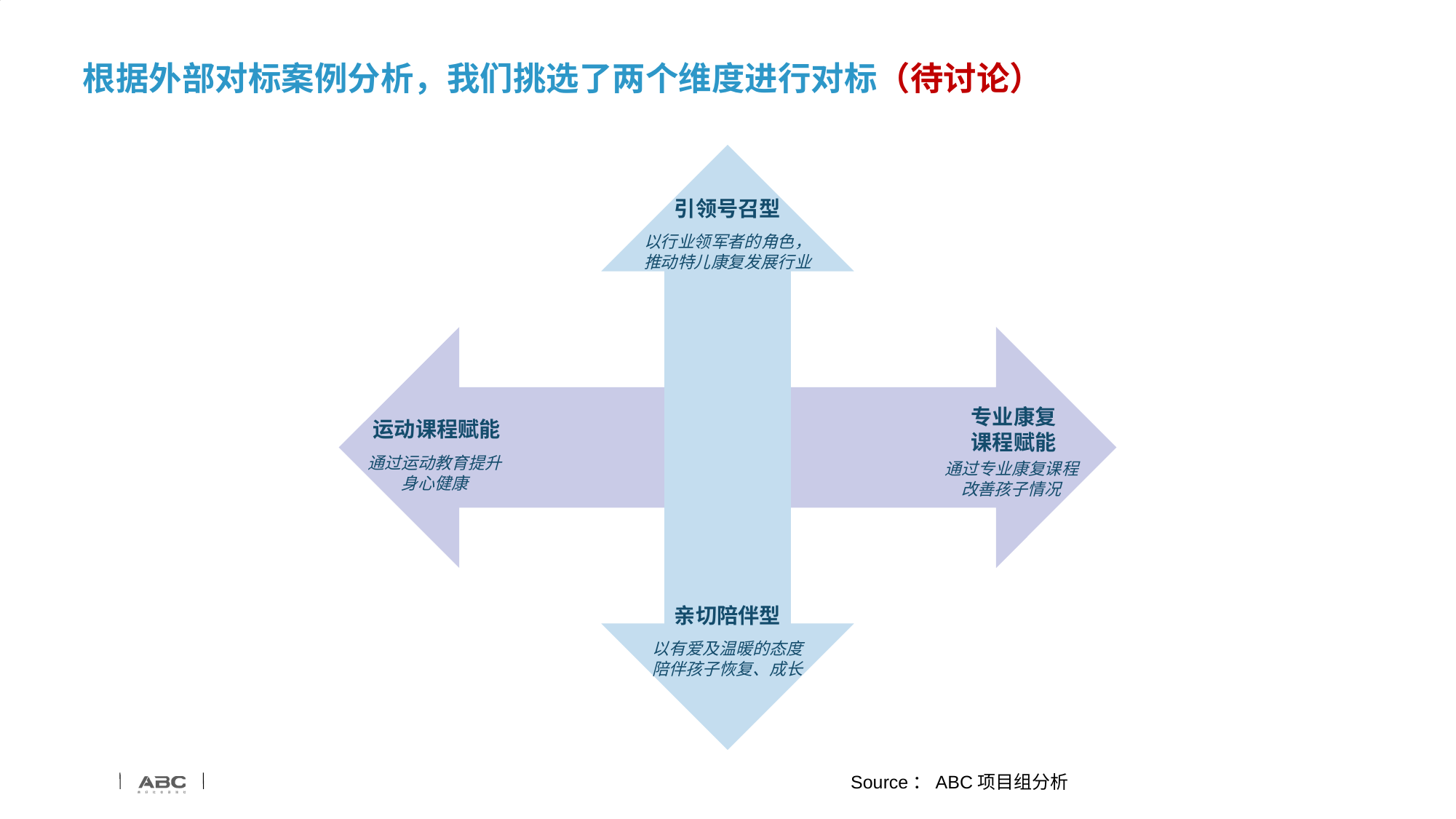

# 根据外部对标案例分析，我们挑选了两个维度进行对标（待讨论）

引领号召型
以行业领军者的角色，推动特儿康复发展行业
专业康复
课程赋能
运动课程赋能
通过运动教育提升身心健康
通过专业康复课程改善孩子情况
亲切陪伴型
以有爱及温暖的态度陪伴孩子恢复、成长

36
Source：ABC项目组分析